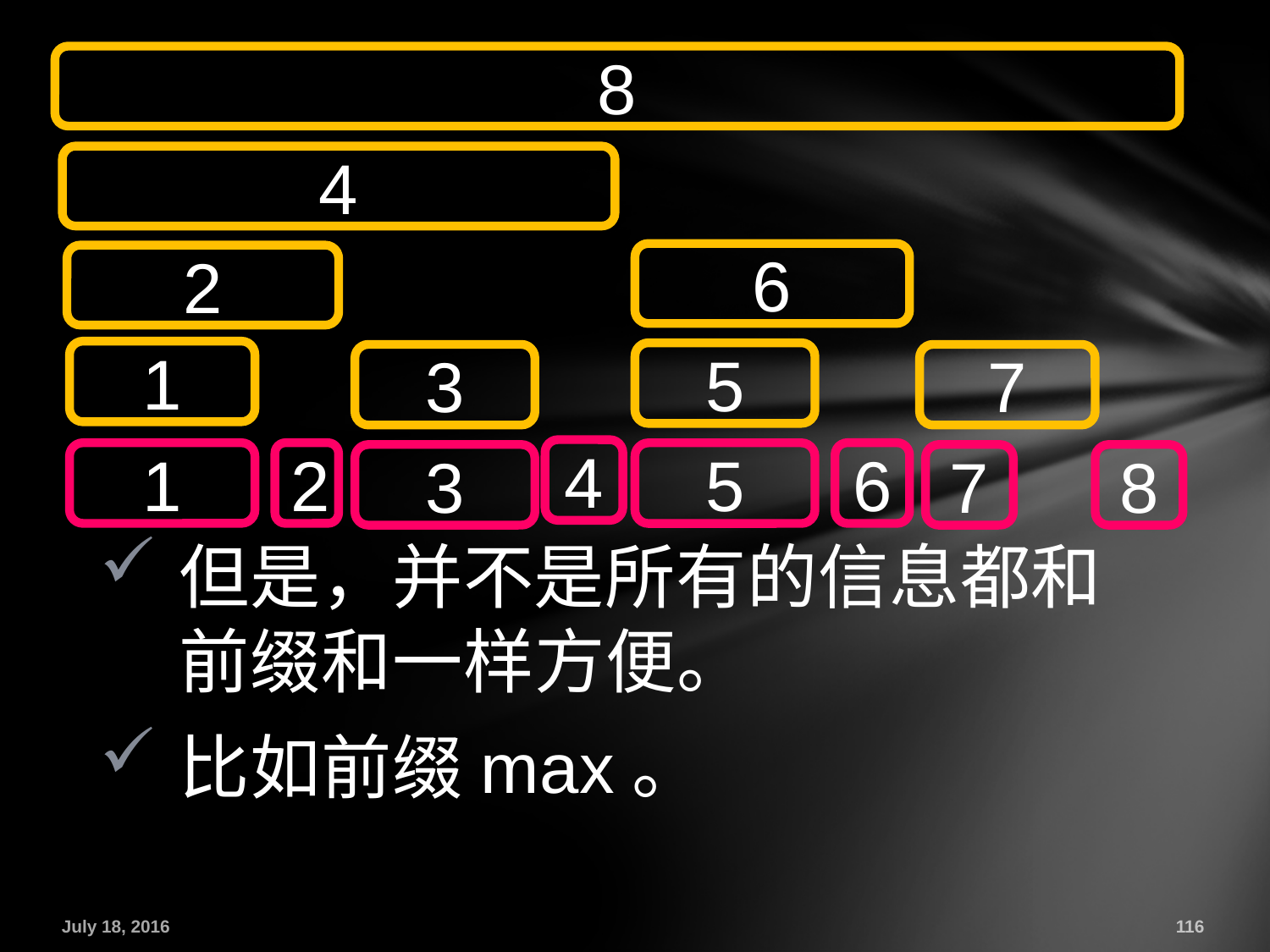

8
4
6
2
1
5
3
7
4
1
2
6
5
3
7
8
但是，并不是所有的信息都和前缀和一样方便。
比如前缀max。
July 18, 2016

116